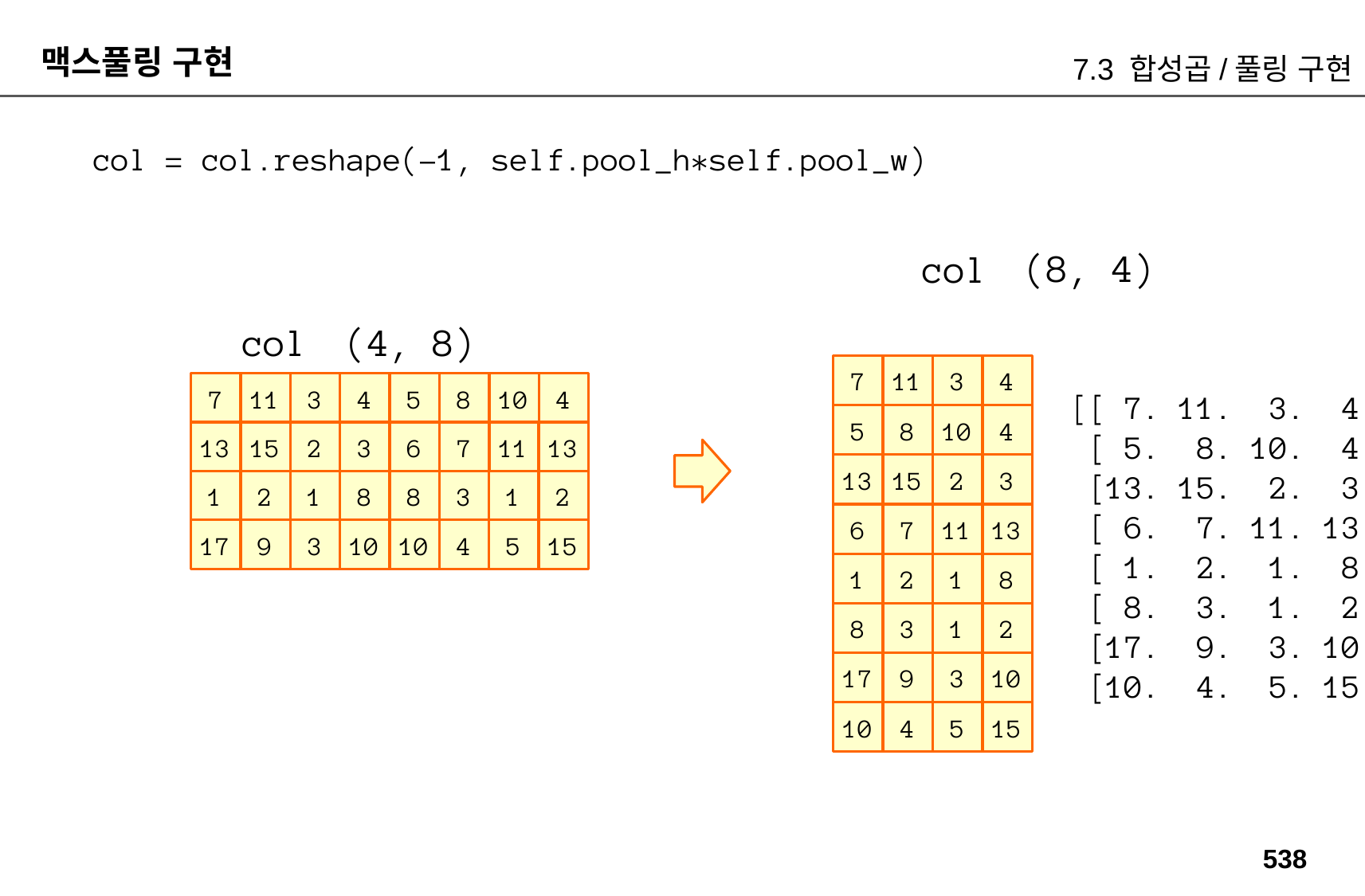

맥스풀링 구현
7.3 합성곱/풀링 구현
col = col.reshape(-1, self.pool_h*self.pool_w)

(8, 4)
col
(4, 8)
col
7
11
3
4
7
11
3
4
5
8
10
4
[[ 7. 11.  3.  4.]
 [ 5.  8. 10.  4.]
 [13. 15.  2.  3.]
 [ 6.  7. 11. 13.]
 [ 1.  2.  1.  8.]
 [ 8.  3.  1.  2.]
 [17.  9.  3. 10.]
 [10.  4.  5. 15.]]
5
8
10
4
13
15
2
3
6
7
11
13

13
15
2
3
1
2
1
8
8
3
1
2
6
7
11
13
17
9
3
10
10
4
5
15
1
2
1
8
8
3
1
2
17
9
3
10
10
4
5
15